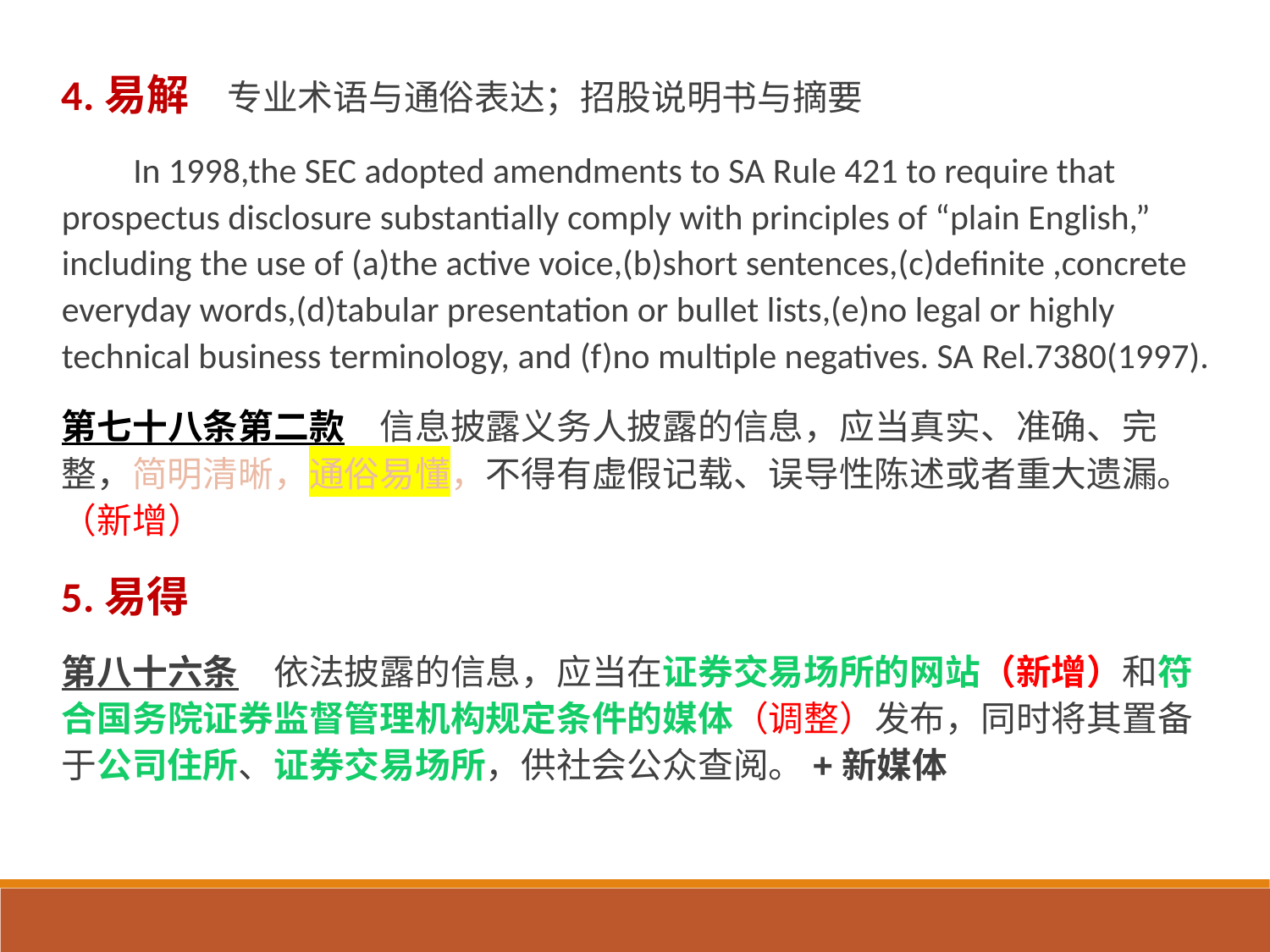

4.易解    专业术语与通俗表达；招股说明书与摘要
In 1998,the SEC adopted amendments to SA Rule 421 to require that prospectus disclosure substantially comply with principles of “plain English,” including the use of (a)the active voice,(b)short sentences,(c)definite ,concrete everyday words,(d)tabular presentation or bullet lists,(e)no legal or highly technical business terminology, and (f)no multiple negatives. SA Rel.7380(1997).
第七十八条第二款　信息披露义务人披露的信息，应当真实、准确、完整，简明清晰，通俗易懂，不得有虚假记载、误导性陈述或者重大遗漏。（新增）
5.易得
第八十六条　依法披露的信息，应当在证券交易场所的网站（新增）和符合国务院证券监督管理机构规定条件的媒体（调整）发布，同时将其置备于公司住所、证券交易场所，供社会公众查阅。+新媒体